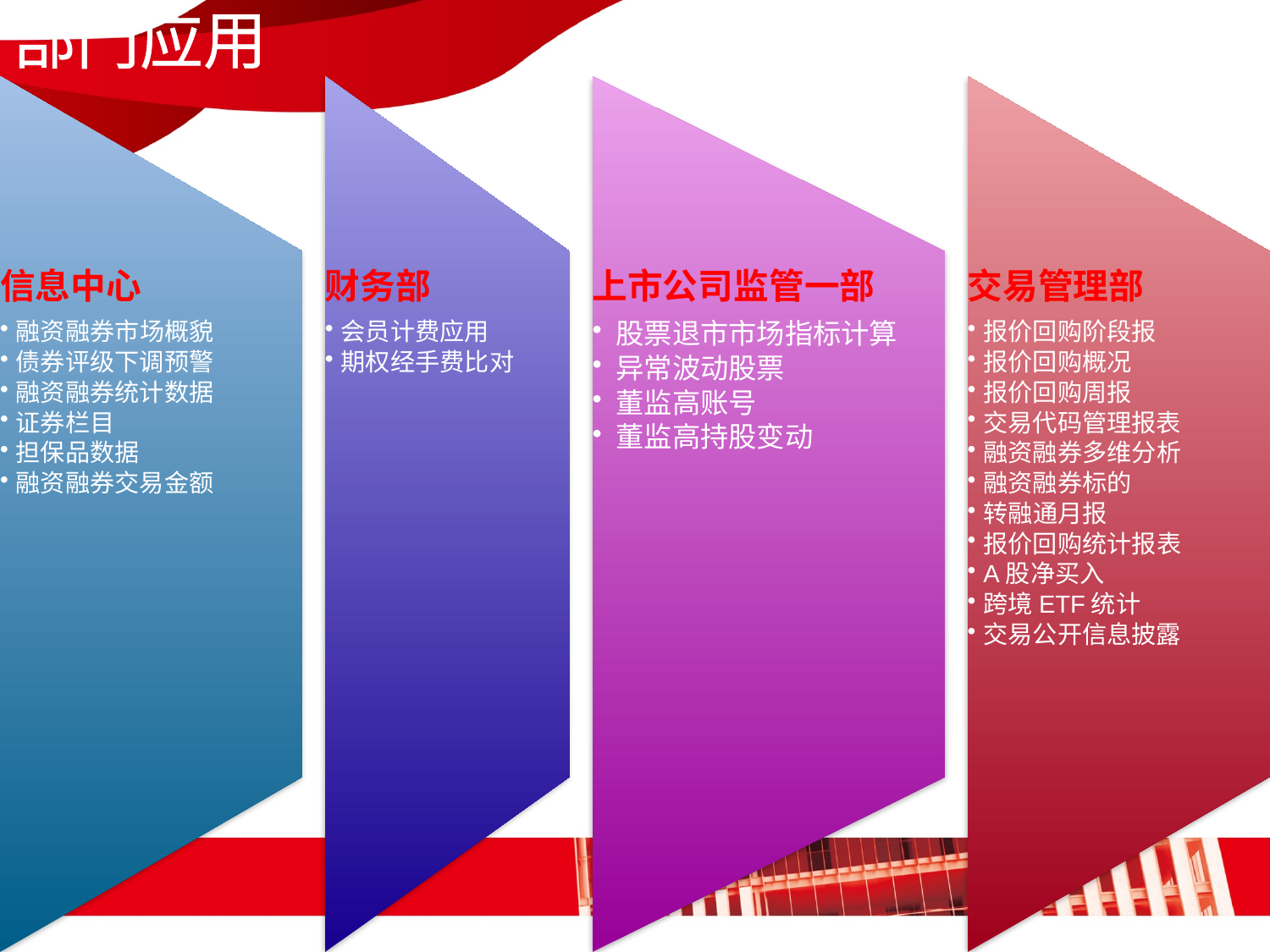

部门应用
信息中心
融资融券市场概貌
债券评级下调预警
融资融券统计数据
证券栏目
担保品数据
融资融券交易金额

财务部
会员计费应用
期权经手费比对

上市公司监管一部
股票退市市场指标计算
异常波动股票
董监高账号
董监高持股变动

交易管理部
报价回购阶段报
报价回购概况
报价回购周报
交易代码管理报表
融资融券多维分析
融资融券标的
转融通月报
报价回购统计报表
A股净买入
跨境ETF统计
交易公开信息披露